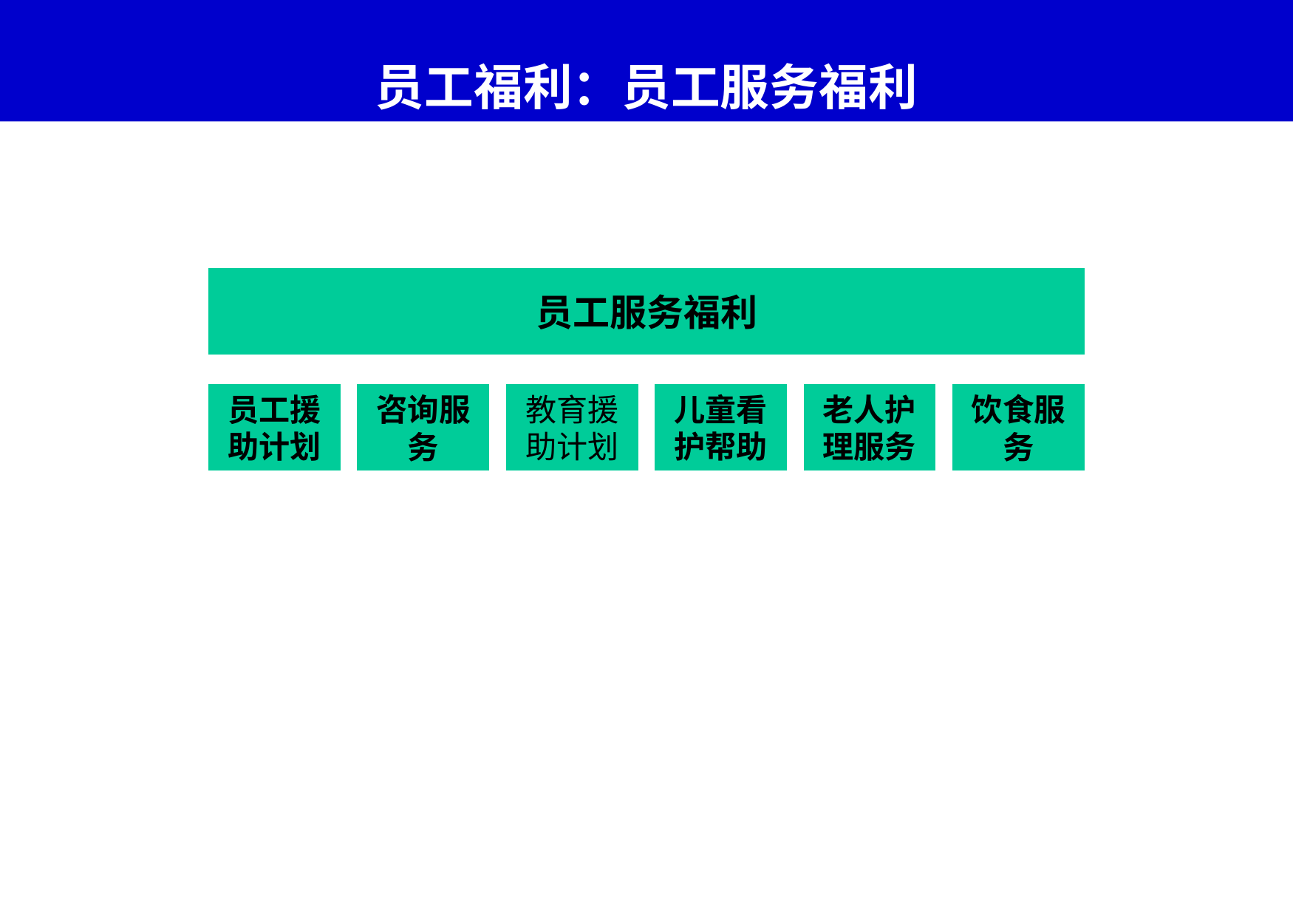

# 员工福利：员工服务福利
员工服务福利
员工援助计划
咨询服务
儿童看护帮助
老人护理服务
饮食服务
教育援助计划